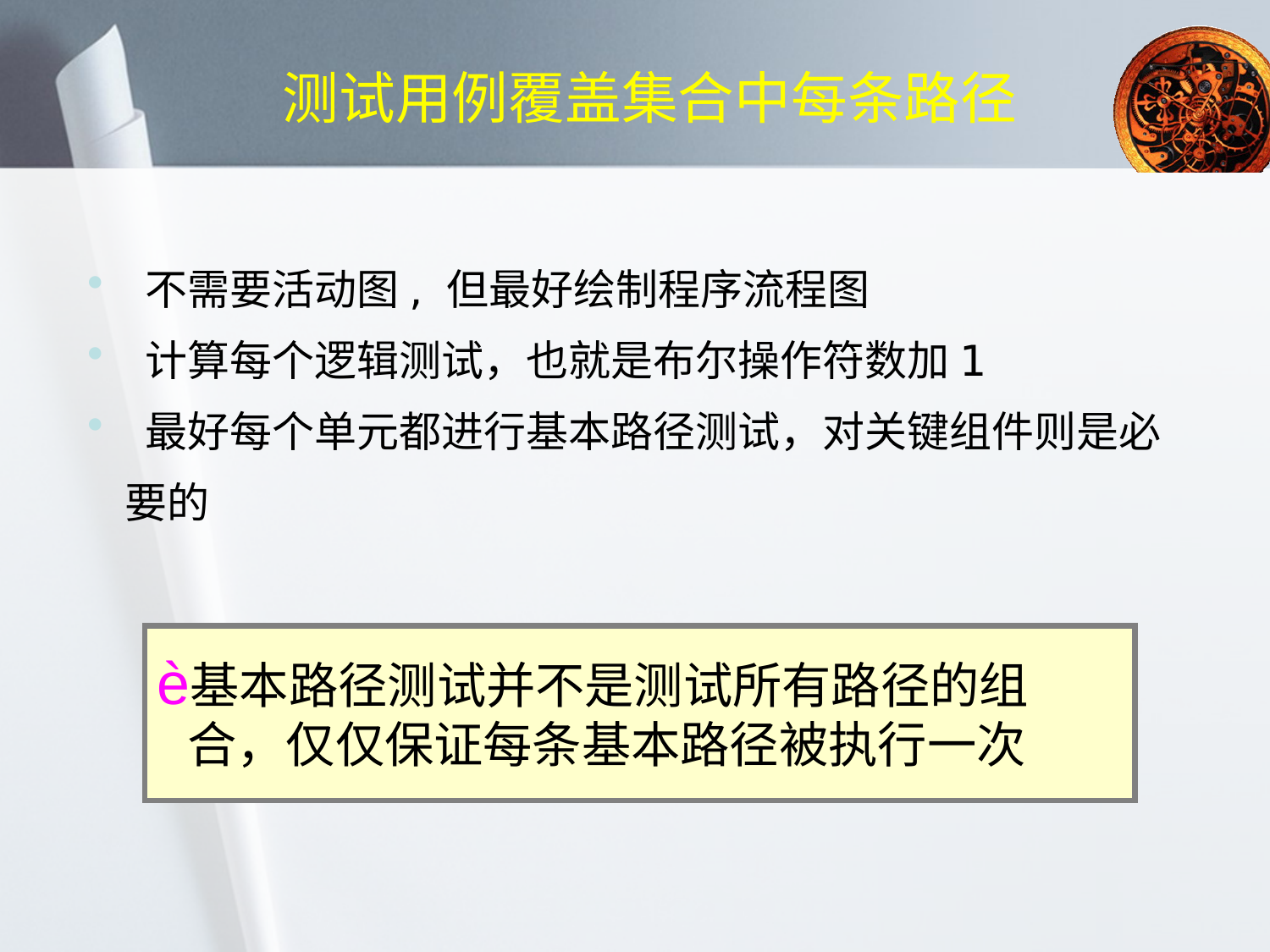

# 测试用例覆盖集合中每条路径
 不需要活动图, 但最好绘制程序流程图
 计算每个逻辑测试，也就是布尔操作符数加1
 最好每个单元都进行基本路径测试，对关键组件则是必要的
基本路径测试并不是测试所有路径的组合，仅仅保证每条基本路径被执行一次